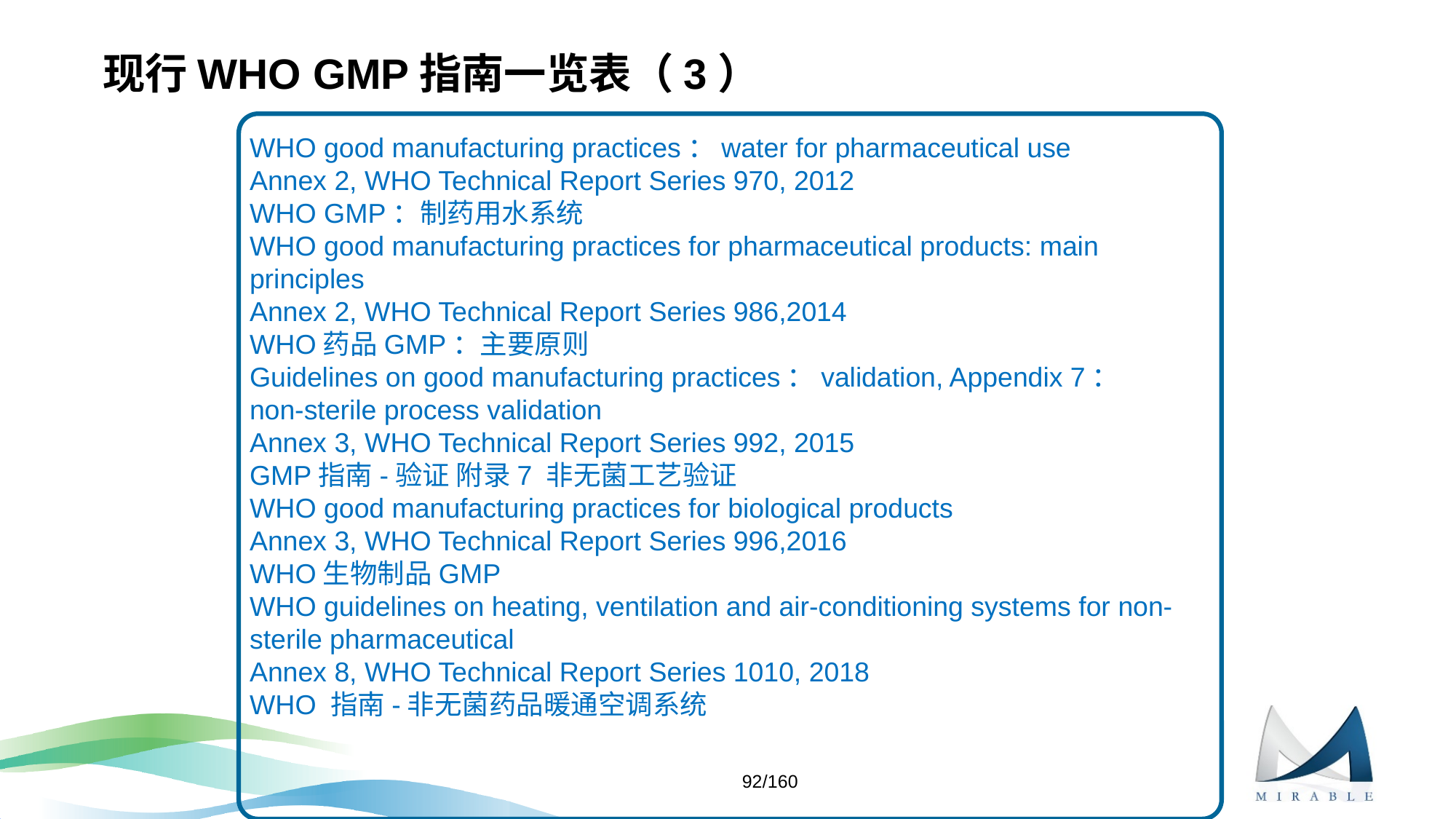

# 现行WHO GMP指南一览表（3）

WHO good manufacturing practices：water for pharmaceutical use
Annex 2, WHO Technical Report Series 970, 2012
WHO GMP：制药用水系统
WHO good manufacturing practices for pharmaceutical products: main principles
Annex 2, WHO Technical Report Series 986,2014
WHO药品GMP：主要原则
Guidelines on good manufacturing practices：validation, Appendix 7：non‑sterile process validation
Annex 3, WHO Technical Report Series 992, 2015
GMP指南-验证 附录7 非无菌工艺验证
WHO good manufacturing practices for biological products
Annex 3, WHO Technical Report Series 996,2016
WHO生物制品GMP
WHO guidelines on heating, ventilation and air-conditioning systems for non-sterile pharmaceutical
Annex 8, WHO Technical Report Series 1010, 2018
WHO 指南-非无菌药品暖通空调系统

92/160